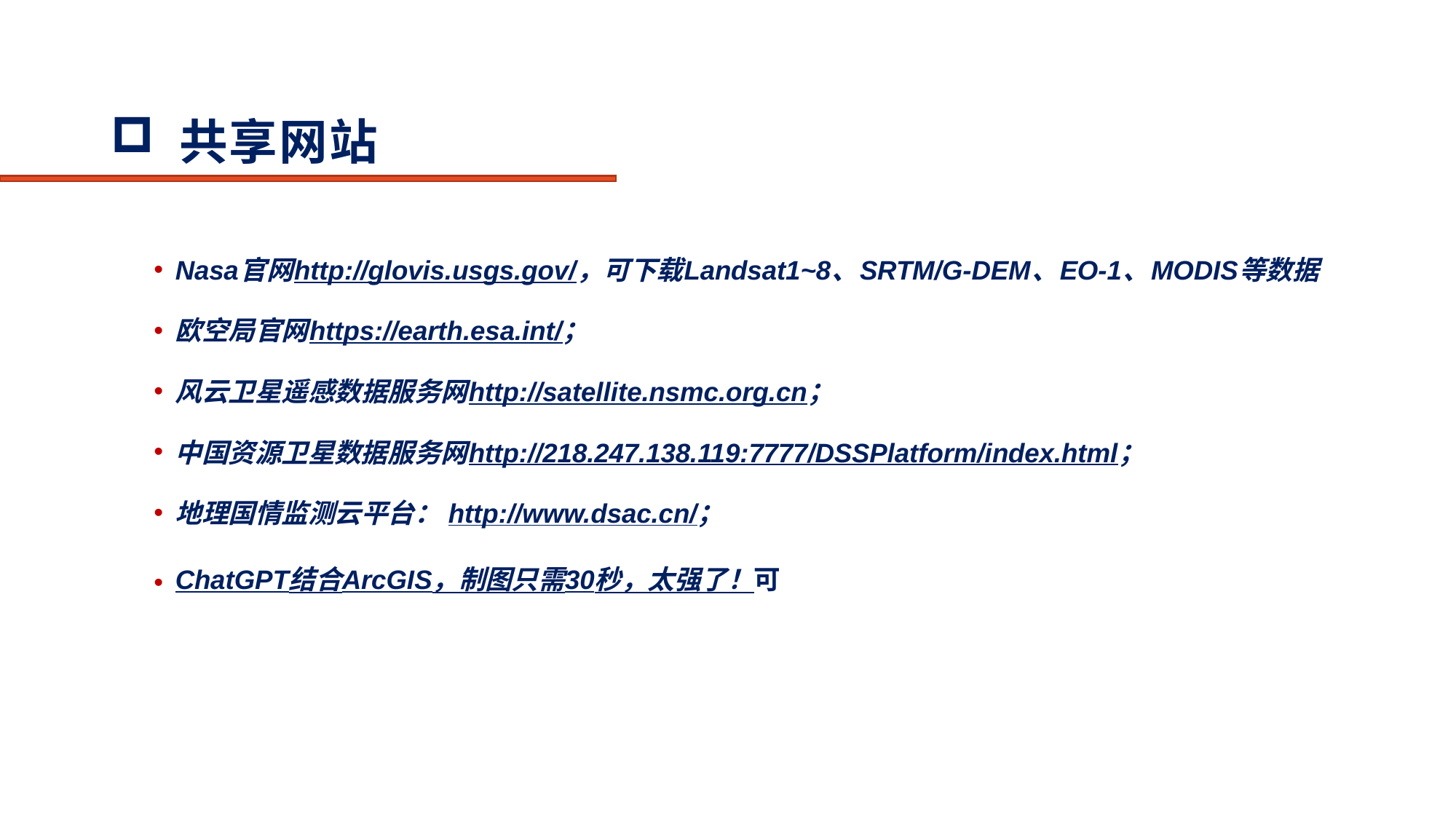

# 共享网站
Nasa官网http://glovis.usgs.gov/，可下载Landsat1~8、SRTM/G-DEM、EO-1、MODIS等数据
欧空局官网https://earth.esa.int/；
风云卫星遥感数据服务网http://satellite.nsmc.org.cn；
中国资源卫星数据服务网http://218.247.138.119:7777/DSSPlatform/index.html；
地理国情监测云平台： http://www.dsac.cn/；
ChatGPT结合ArcGIS，制图只需30秒，太强了！可以
下载全国道路及乡镇界线等数据